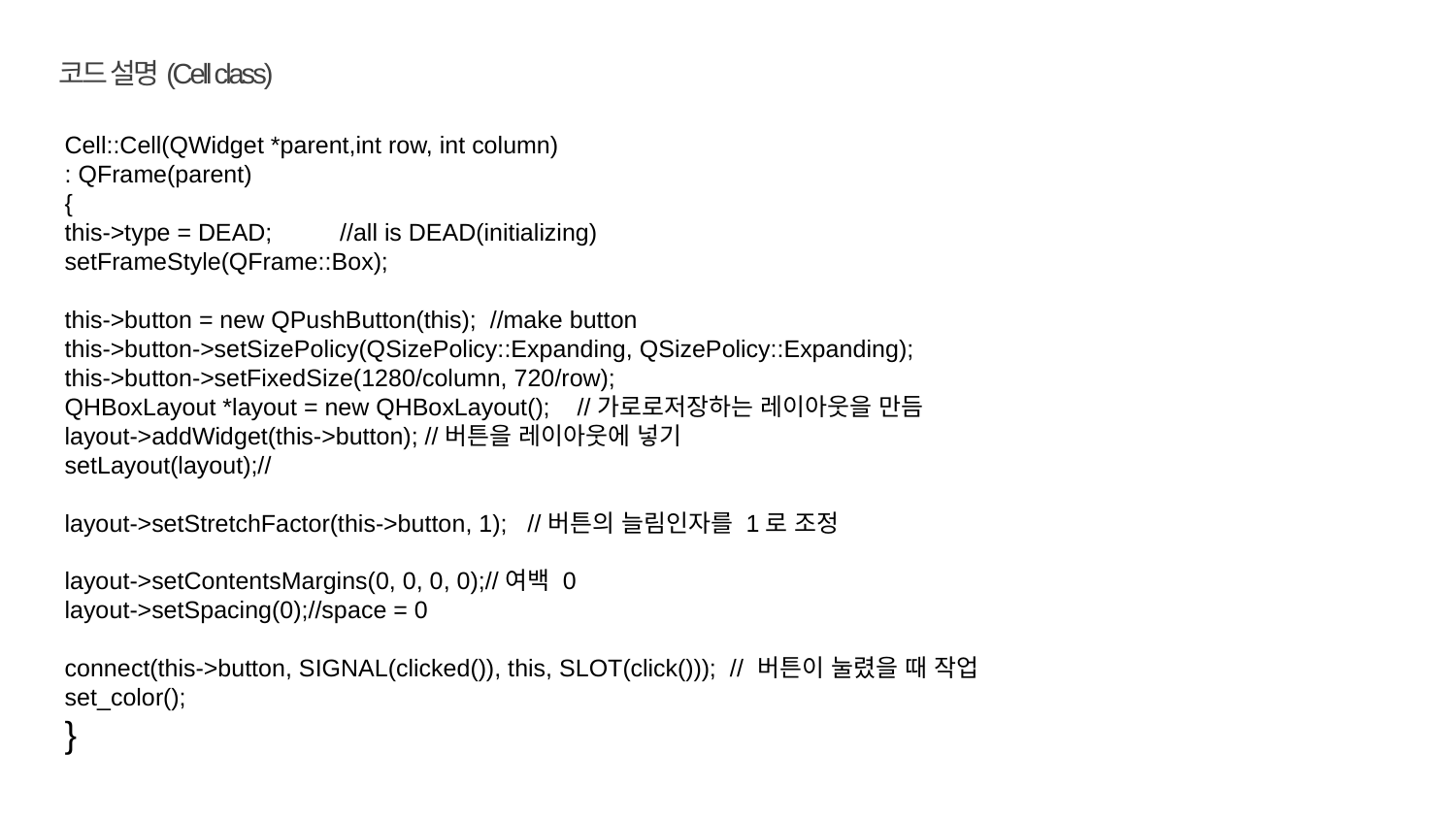

코드 설명(Cell class)
Cell::Cell(QWidget *parent,int row, int column)
: QFrame(parent)
{
this->type = DEAD;          //all is DEAD(initializing)
setFrameStyle(QFrame::Box);

this->button = new QPushButton(this);  //make button
this->button->setSizePolicy(QSizePolicy::Expanding, QSizePolicy::Expanding);
this->button->setFixedSize(1280/column, 720/row);
QHBoxLayout *layout = new QHBoxLayout();    //가로로저장하는 레이아웃을 만듬
layout->addWidget(this->button); //버튼을 레이아웃에 넣기
setLayout(layout);//

layout->setStretchFactor(this->button, 1);   //버튼의 늘림인자를 1로 조정

layout->setContentsMargins(0, 0, 0, 0);//여백 0
layout->setSpacing(0);//space = 0

connect(this->button, SIGNAL(clicked()), this, SLOT(click()));  // 버튼이 눌렸을 때 작업
set_color();
}